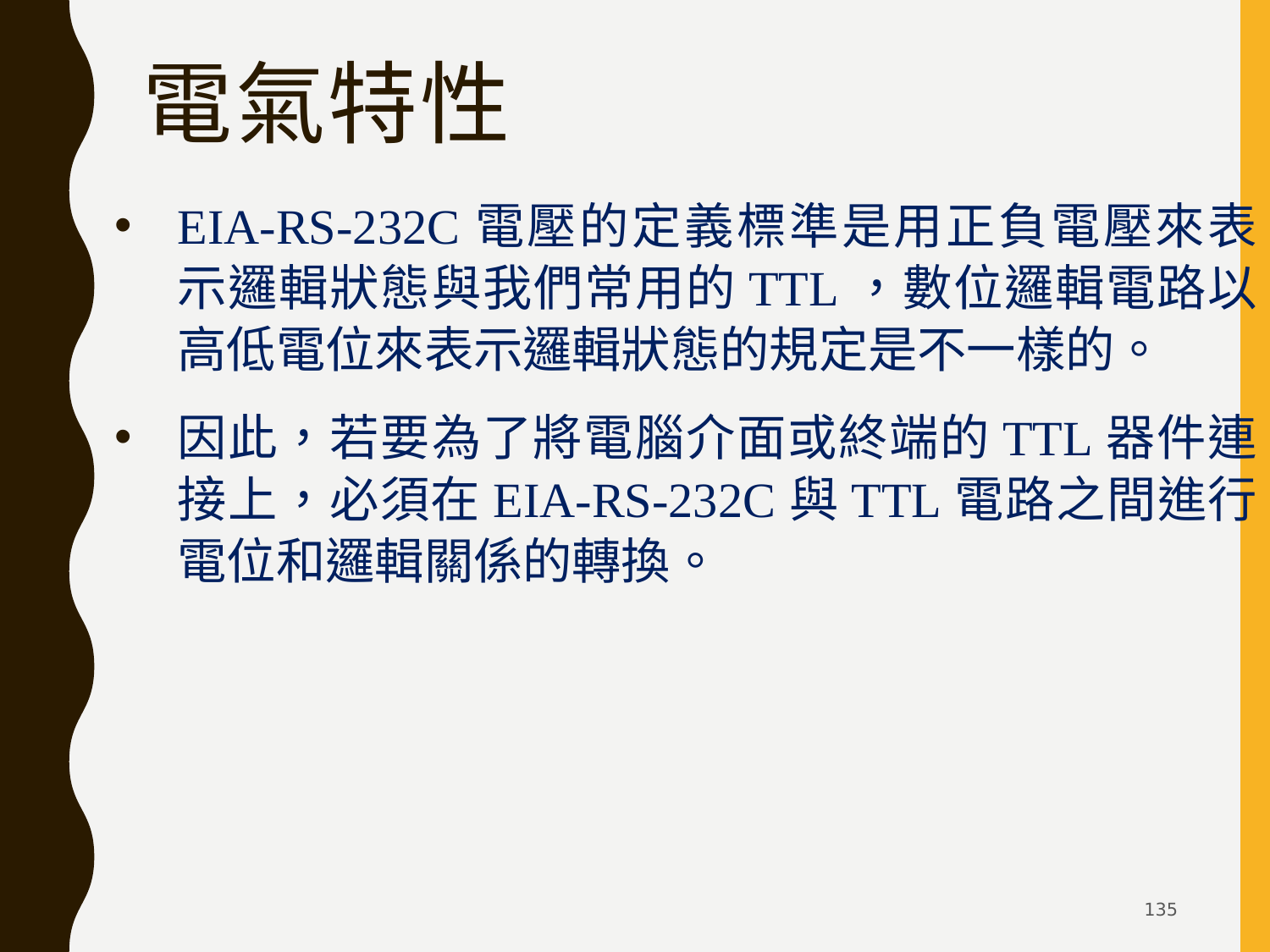

# 電氣特性
EIA-RS-232C電壓的定義標準是用正負電壓來表示邏輯狀態與我們常用的TTL，數位邏輯電路以高低電位來表示邏輯狀態的規定是不一樣的。
因此，若要為了將電腦介面或終端的TTL器件連接上，必須在EIA-RS-232C與TTL電路之間進行電位和邏輯關係的轉換。

135